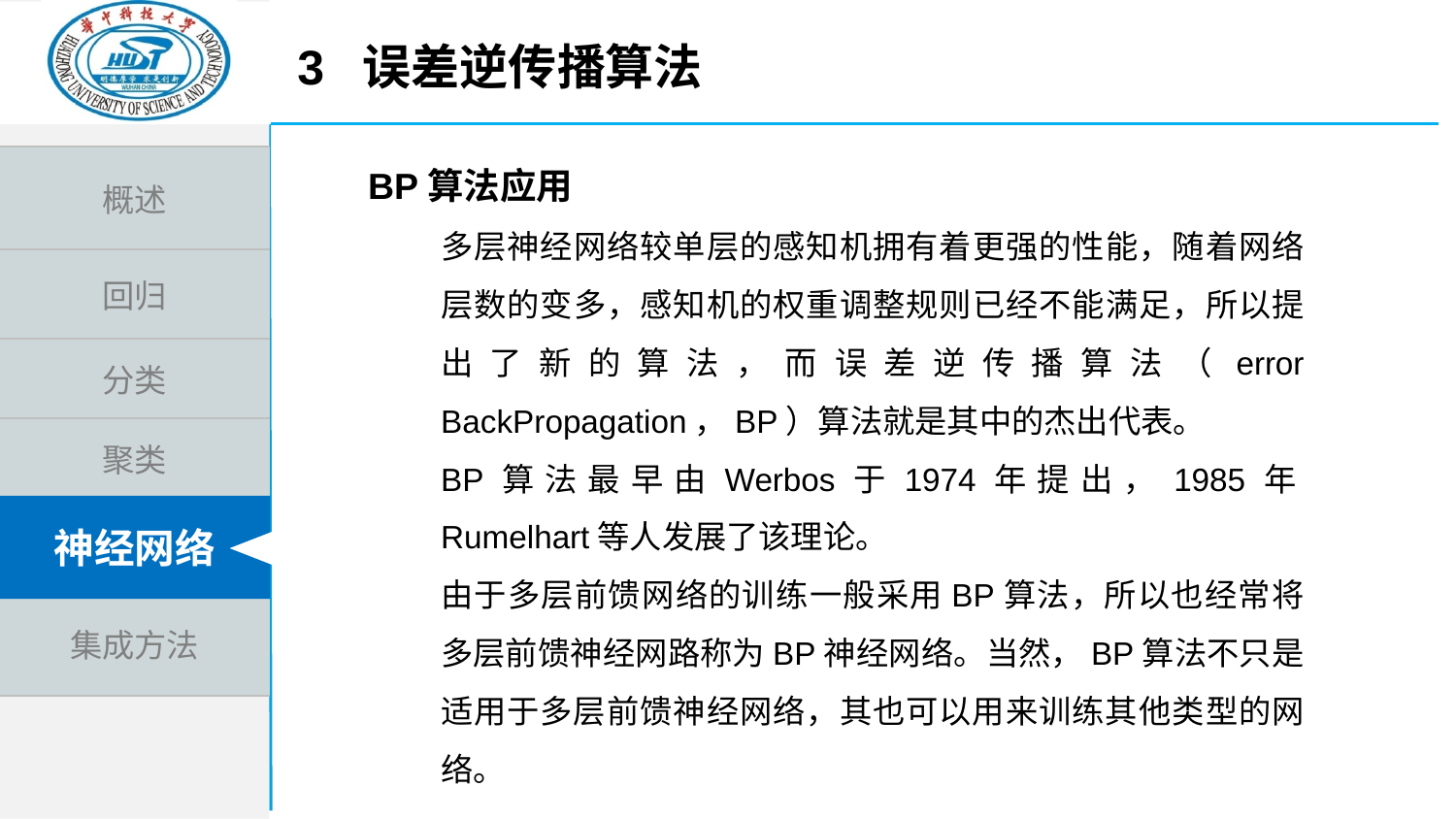

3  误差逆传播算法
BP算法应用
多层神经网络较单层的感知机拥有着更强的性能，随着网络层数的变多，感知机的权重调整规则已经不能满足，所以提出了新的算法，而误差逆传播算法（error BackPropagation，BP）算法就是其中的杰出代表。
BP算法最早由Werbos于1974年提出，1985年Rumelhart等人发展了该理论。
由于多层前馈网络的训练一般采用BP算法，所以也经常将多层前馈神经网路称为BP神经网络。当然，BP算法不只是适用于多层前馈神经网络，其也可以用来训练其他类型的网络。